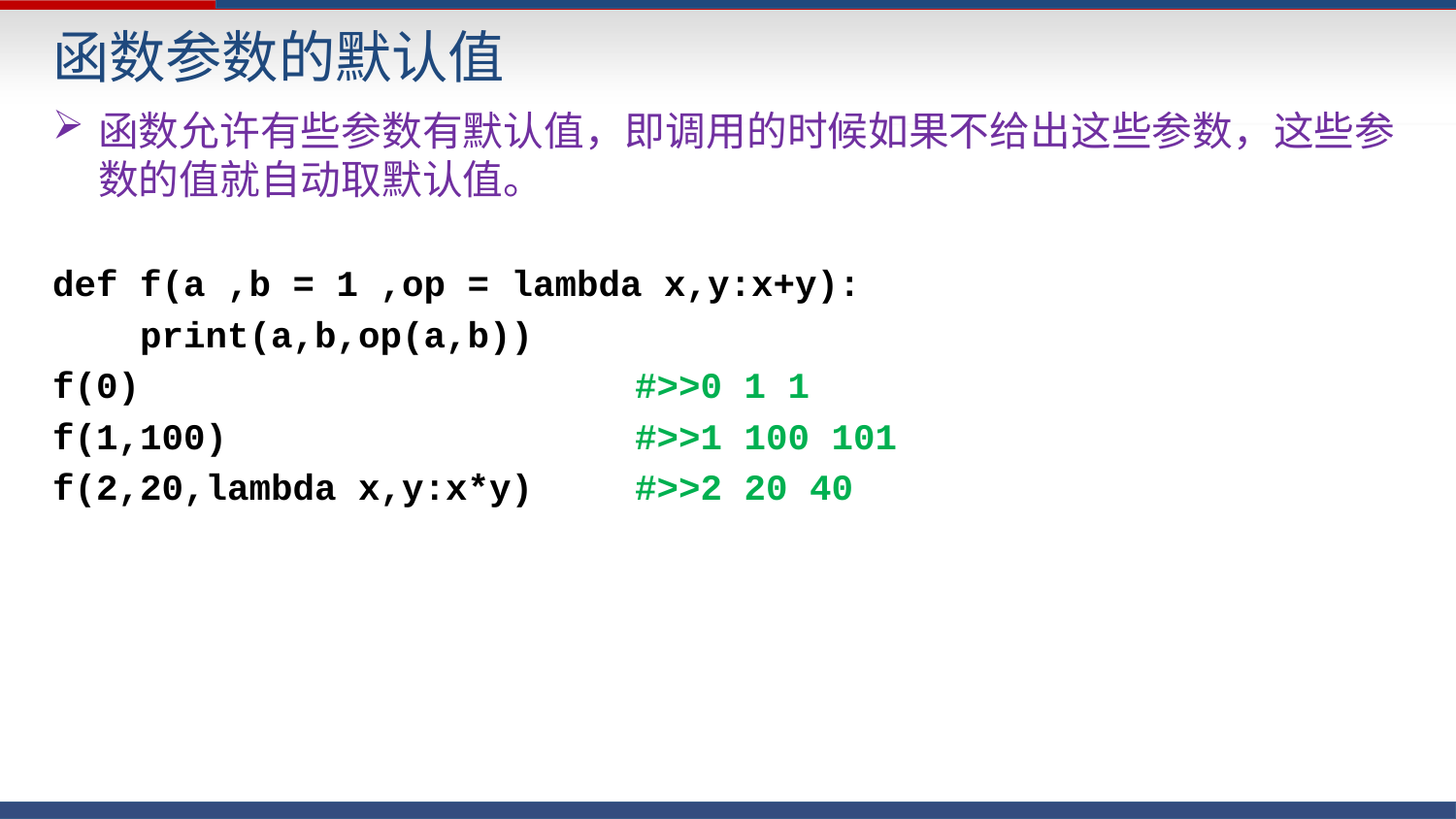

函数参数的默认值
函数允许有些参数有默认值，即调用的时候如果不给出这些参数，这些参数的值就自动取默认值。

def f(a ,b = 1 ,op = lambda x,y:x+y):
    print(a,b,op(a,b))
f(0)        			#>>0 1 1
f(1,100)    			#>>1 100 101
f(2,20,lambda x,y:x*y)    	#>>2 20 40